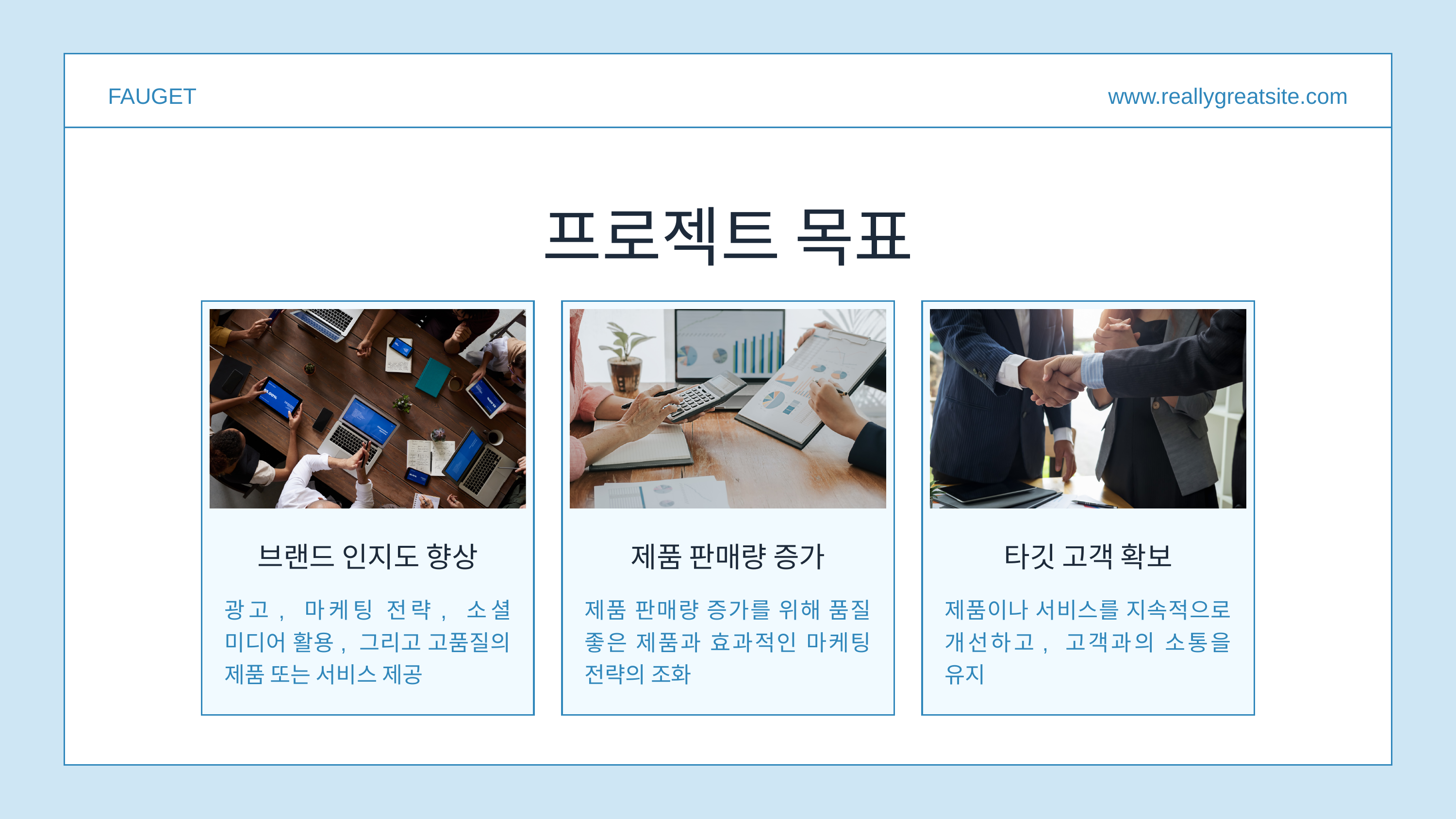

FAUGET
www.reallygreatsite.com

프로젝트 목표

브랜드 인지도 향상
제품 판매량 증가
타깃 고객 확보
광고, 마케팅 전략, 소셜 미디어 활용, 그리고 고품질의 제품 또는 서비스 제공
제품 판매량 증가를 위해 품질 좋은 제품과 효과적인 마케팅 전략의 조화
제품이나 서비스를 지속적으로 개선하고, 고객과의 소통을 유지